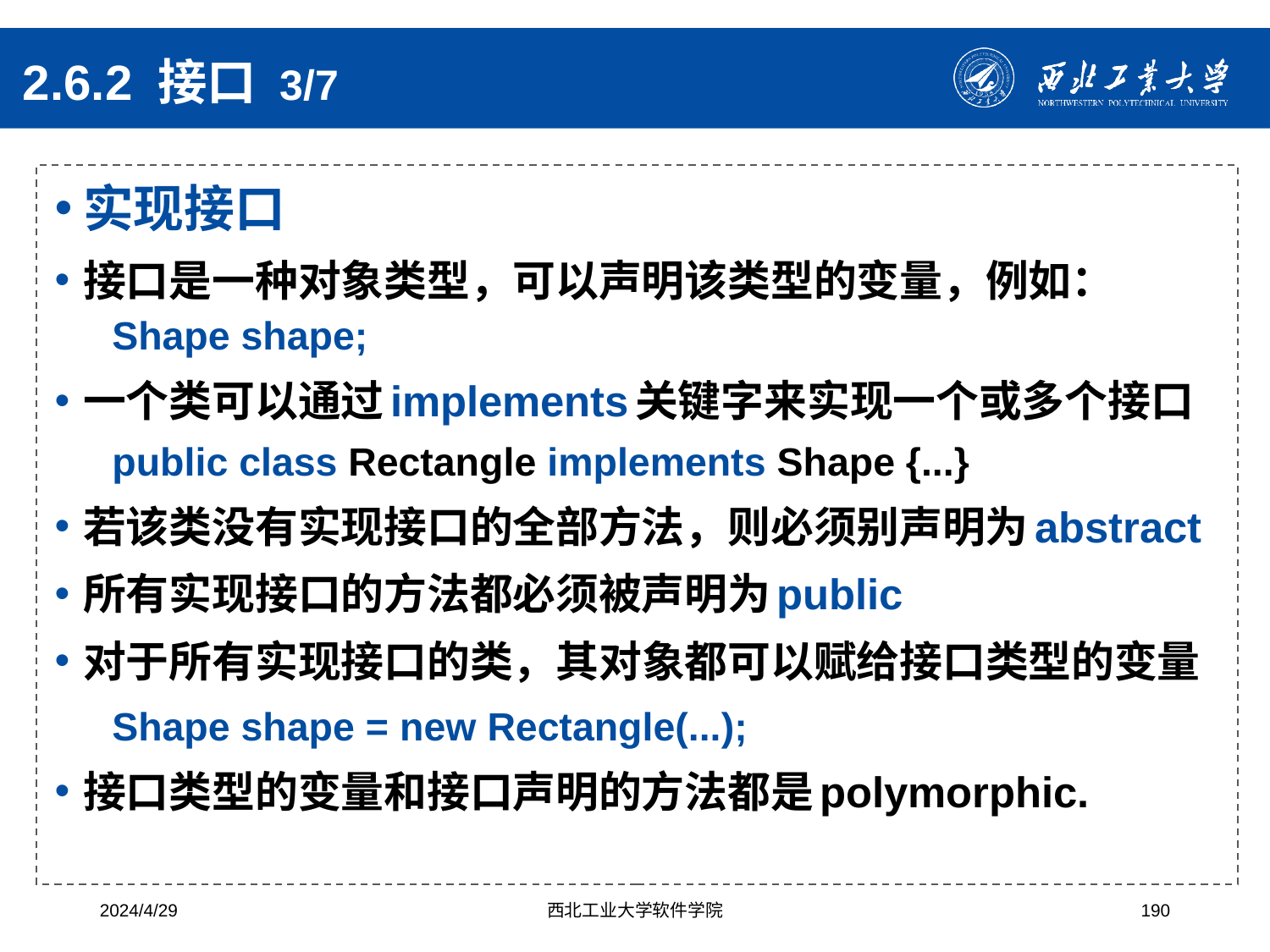

# 2.6.2 接口 3/7
实现接口
接口是一种对象类型，可以声明该类型的变量，例如：
Shape shape;
一个类可以通过implements关键字来实现一个或多个接口
public class Rectangle implements Shape {...}
若该类没有实现接口的全部方法，则必须别声明为abstract
所有实现接口的方法都必须被声明为public
对于所有实现接口的类，其对象都可以赋给接口类型的变量
Shape shape = new Rectangle(...);
接口类型的变量和接口声明的方法都是polymorphic.
2024/4/29
西北工业大学软件学院
190